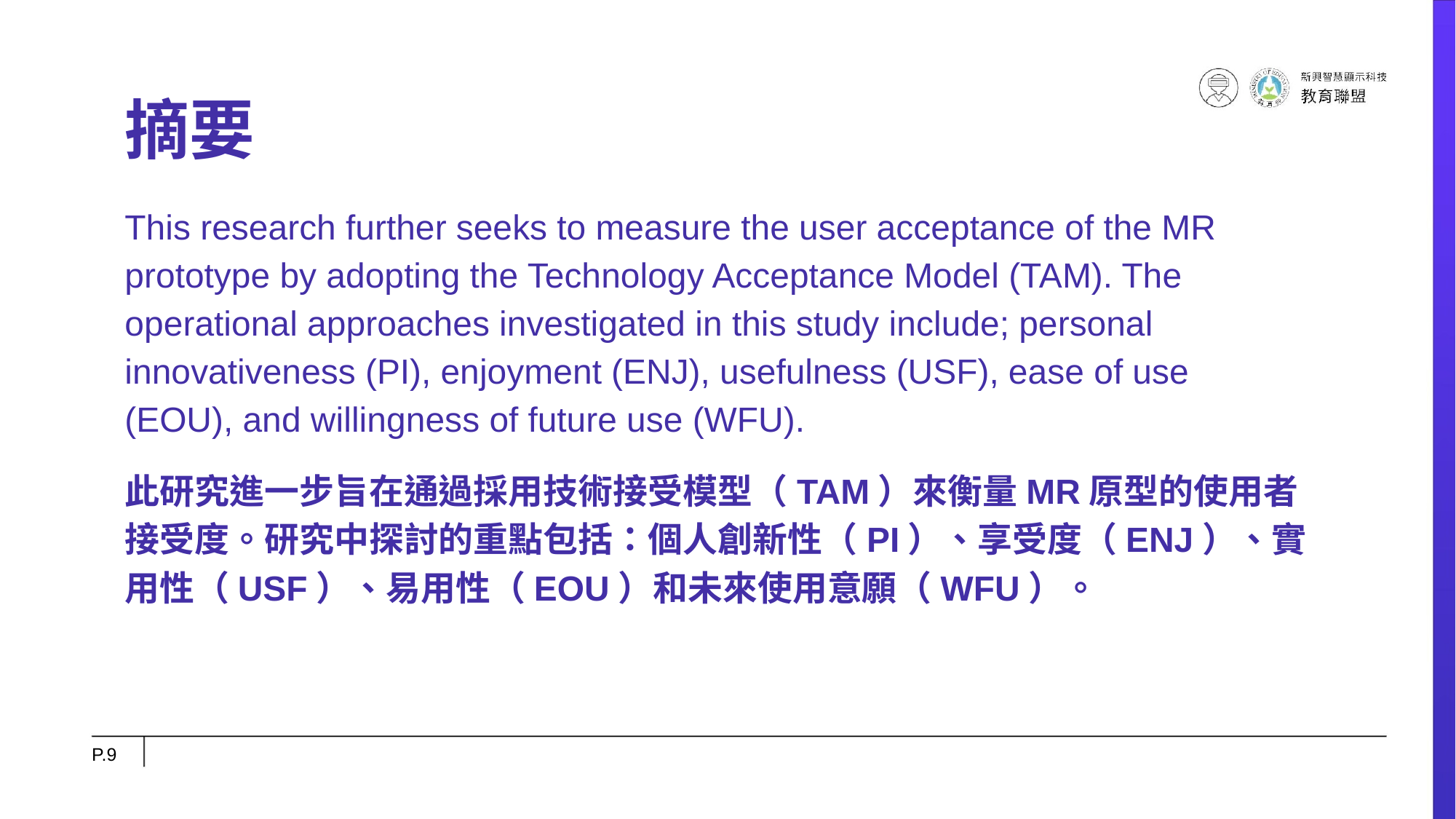

摘要
This research further seeks to measure the user acceptance of the MR prototype by adopting the Technology Acceptance Model (TAM). The operational approaches investigated in this study include; personal innovativeness (PI), enjoyment (ENJ), usefulness (USF), ease of use (EOU), and willingness of future use (WFU).
此研究進一步旨在通過採用技術接受模型（TAM）來衡量MR原型的使用者接受度。研究中探討的重點包括：個人創新性（PI）、享受度（ENJ）、實用性（USF）、易用性（EOU）和未來使用意願（WFU）。

P.9